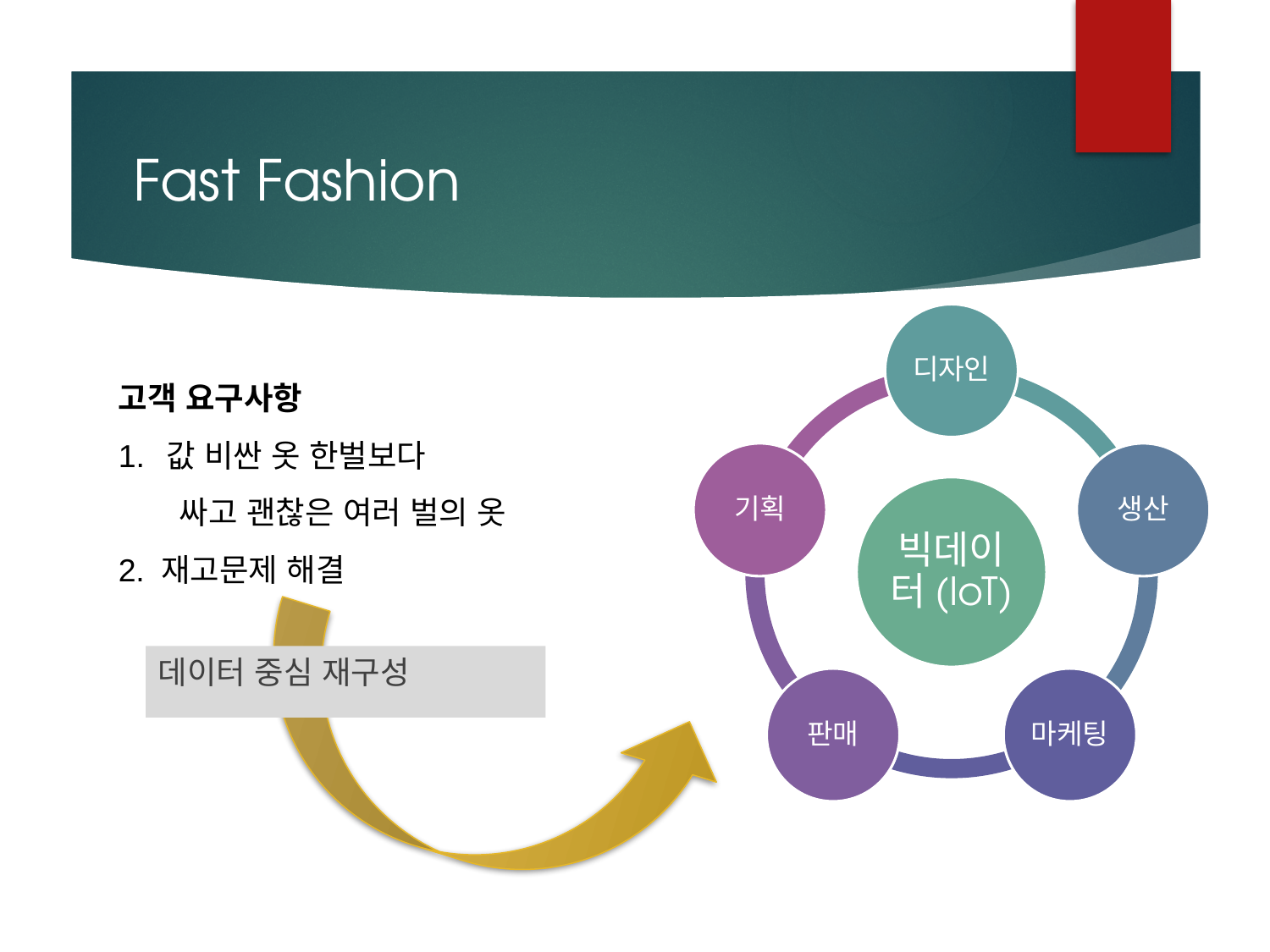

# Fast Fashion
빅데이터(IoT)
디자인
생산
마케팅
판매
기획
고객 요구사항
값 비싼 옷 한벌보다
      싸고 괜찮은 여러 벌의 옷
2. 재고문제 해결

데이터 중심 재구성